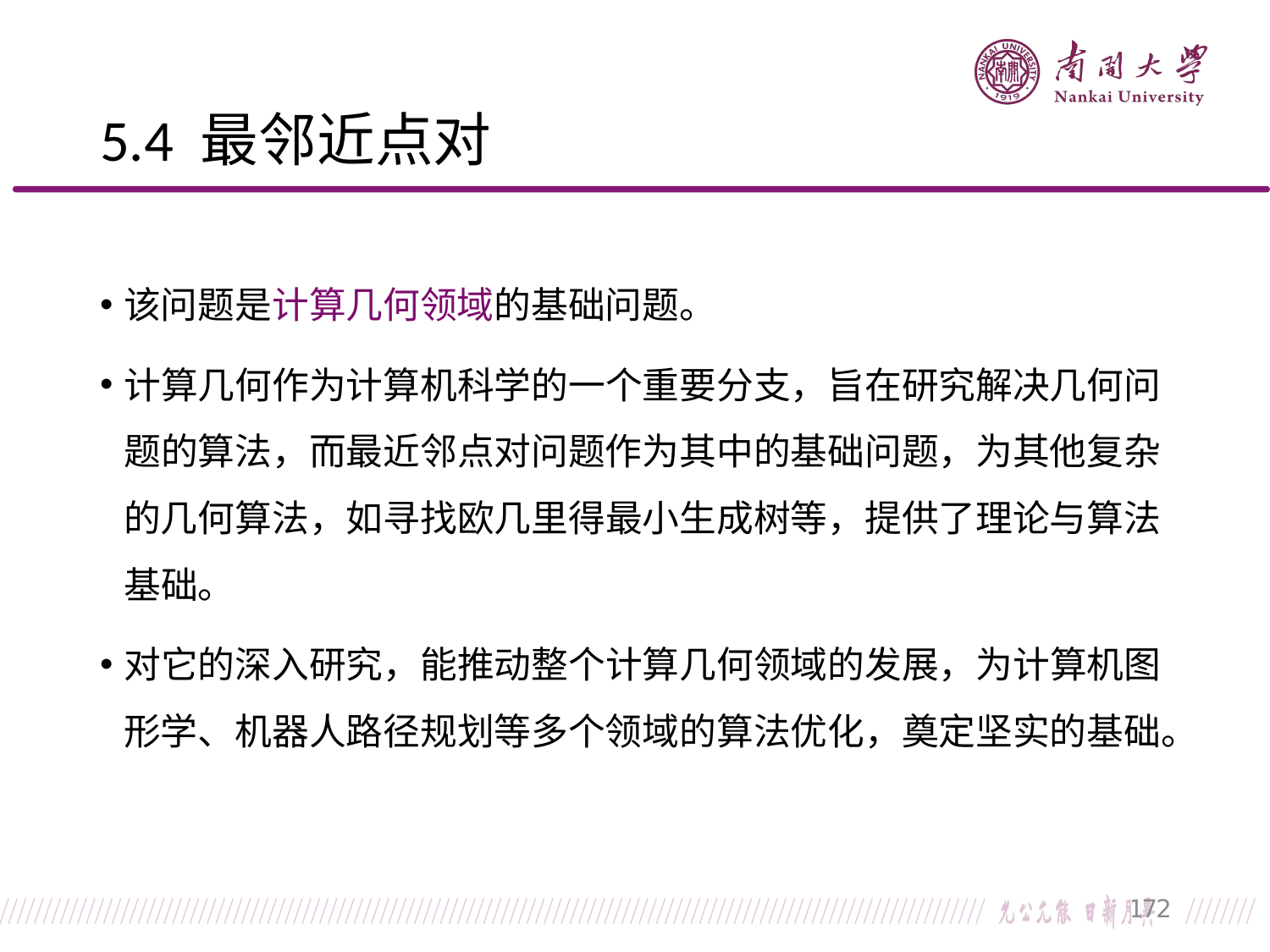

# 5.4 最邻近点对
该问题是计算几何领域的基础问题。
计算几何作为计算机科学的一个重要分支，旨在研究解决几何问题的算法，而最近邻点对问题作为其中的基础问题，为其他复杂的几何算法，如寻找欧几里得最小生成树等，提供了理论与算法基础。
对它的深入研究，能推动整个计算几何领域的发展，为计算机图形学、机器人路径规划等多个领域的算法优化，奠定坚实的基础。
172